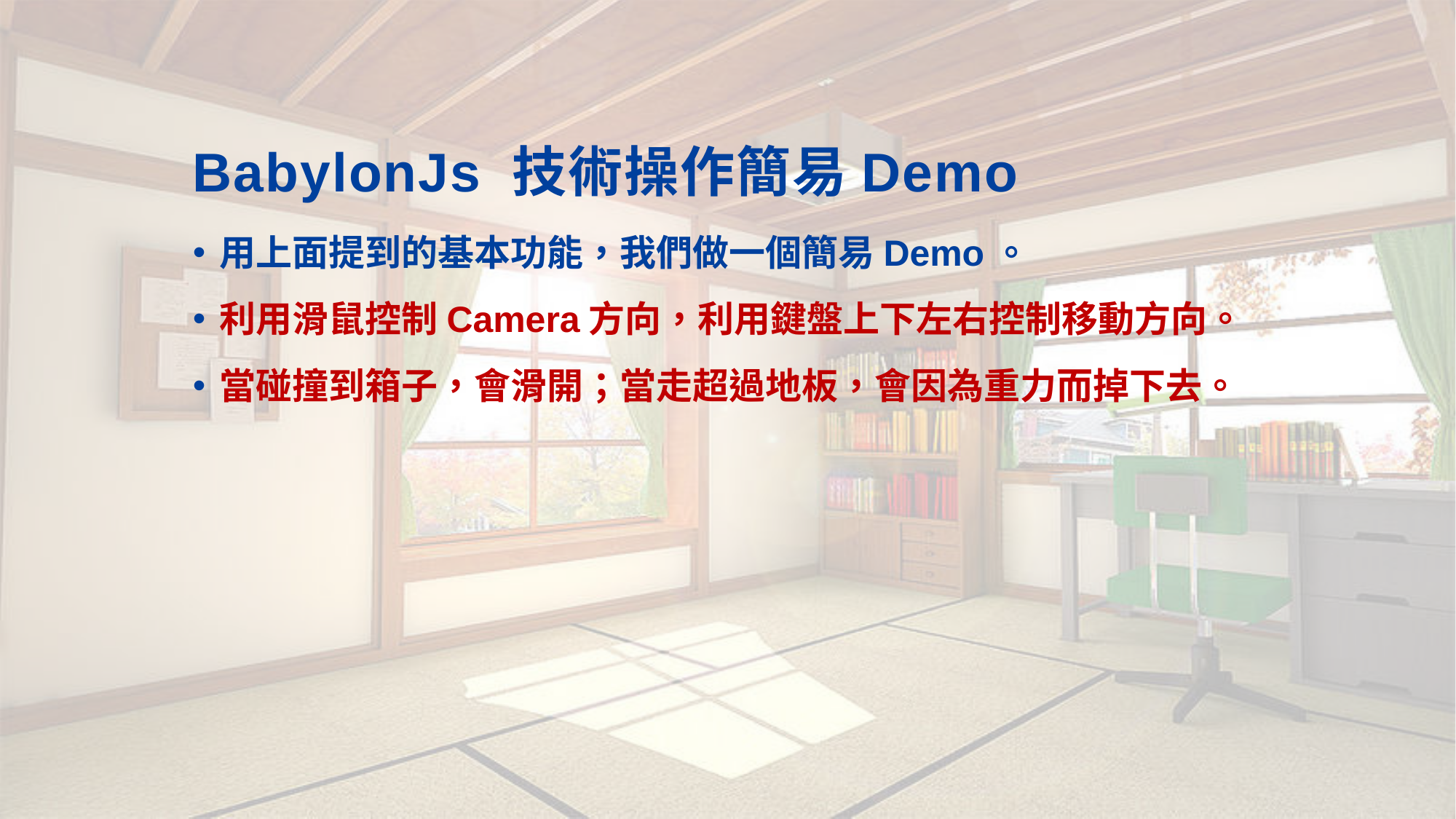

# BabylonJs 技術操作簡易Demo
用上面提到的基本功能，我們做一個簡易Demo。
利用滑鼠控制Camera方向，利用鍵盤上下左右控制移動方向。
當碰撞到箱子，會滑開；當走超過地板，會因為重力而掉下去。